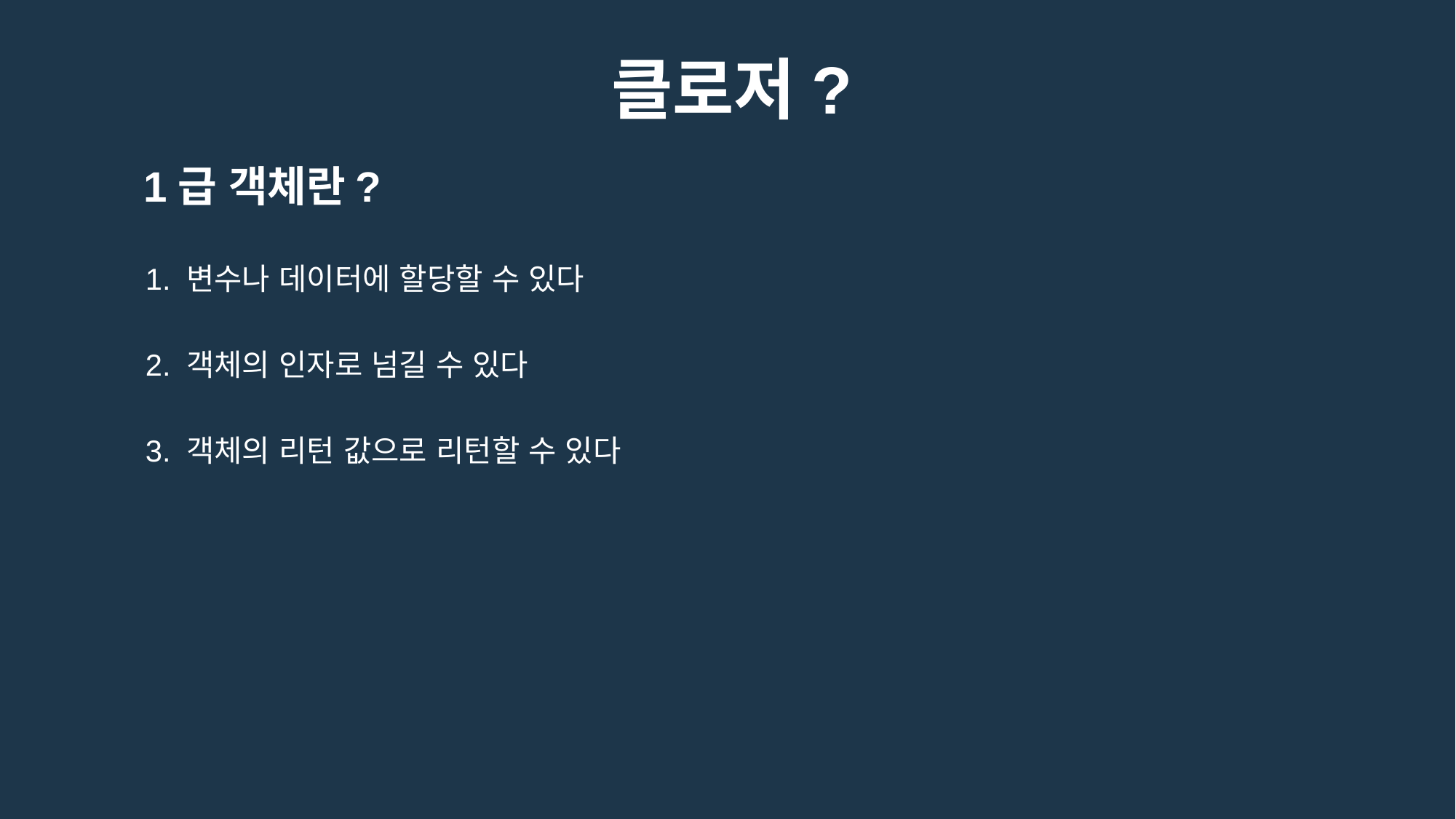

클로저?
1급 객체란?
1. 변수나 데이터에 할당할 수 있다
2. 객체의 인자로 넘길 수 있다
3. 객체의 리턴 값으로 리턴할 수 있다